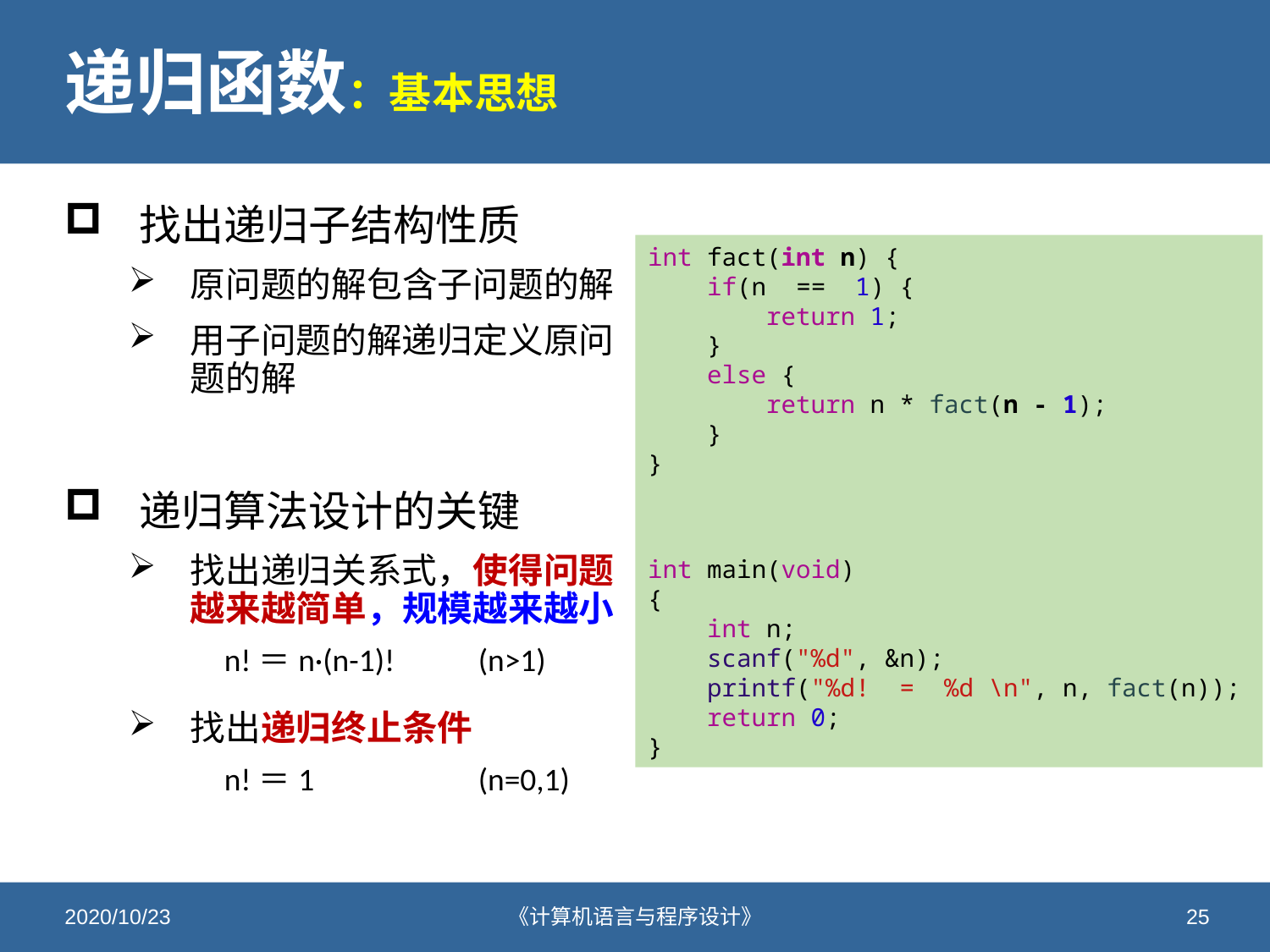

# 递归函数：基本思想
找出递归子结构性质
原问题的解包含子问题的解
用子问题的解递归定义原问题的解

递归算法设计的关键
找出递归关系式，使得问题越来越简单，规模越来越小

找出递归终止条件
int fact(int n) {
    if(n  ==  1) {
        return 1;
    }
    else {
        return n * fact(n - 1);
    }
}

int main(void)
{
    int n;
    scanf("%d", &n);
    printf("%d!  =  %d \n", n, fact(n));
    return 0;
}
n!＝n·(n-1)!   	(n>1)
n!＝1		(n=0,1)
2020/10/23
《计算机语言与程序设计》
25